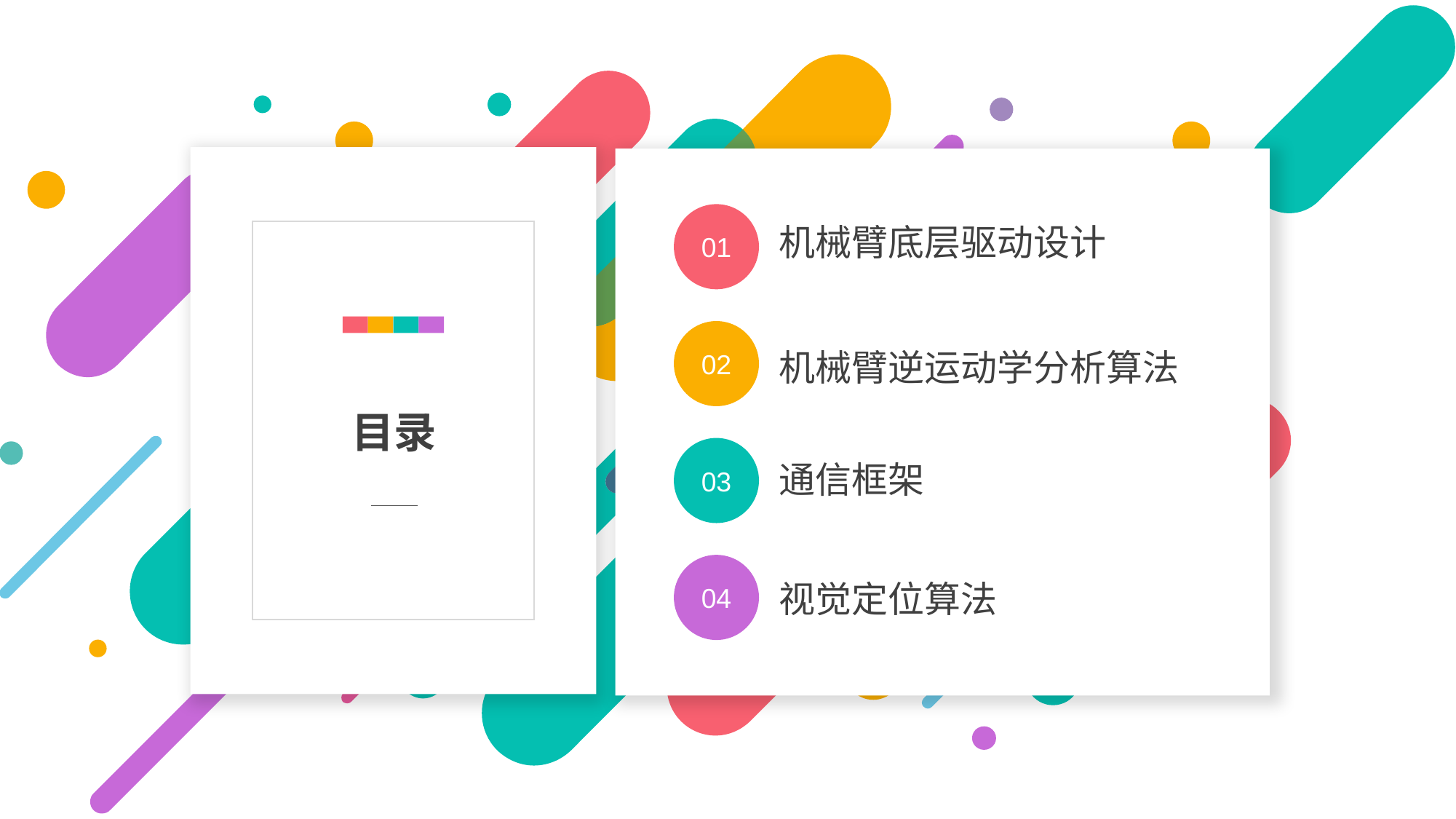

01
机械臂底层驱动设计

02
机械臂逆运动学分析算法

目录

03

通信框架

04
视觉定位算法